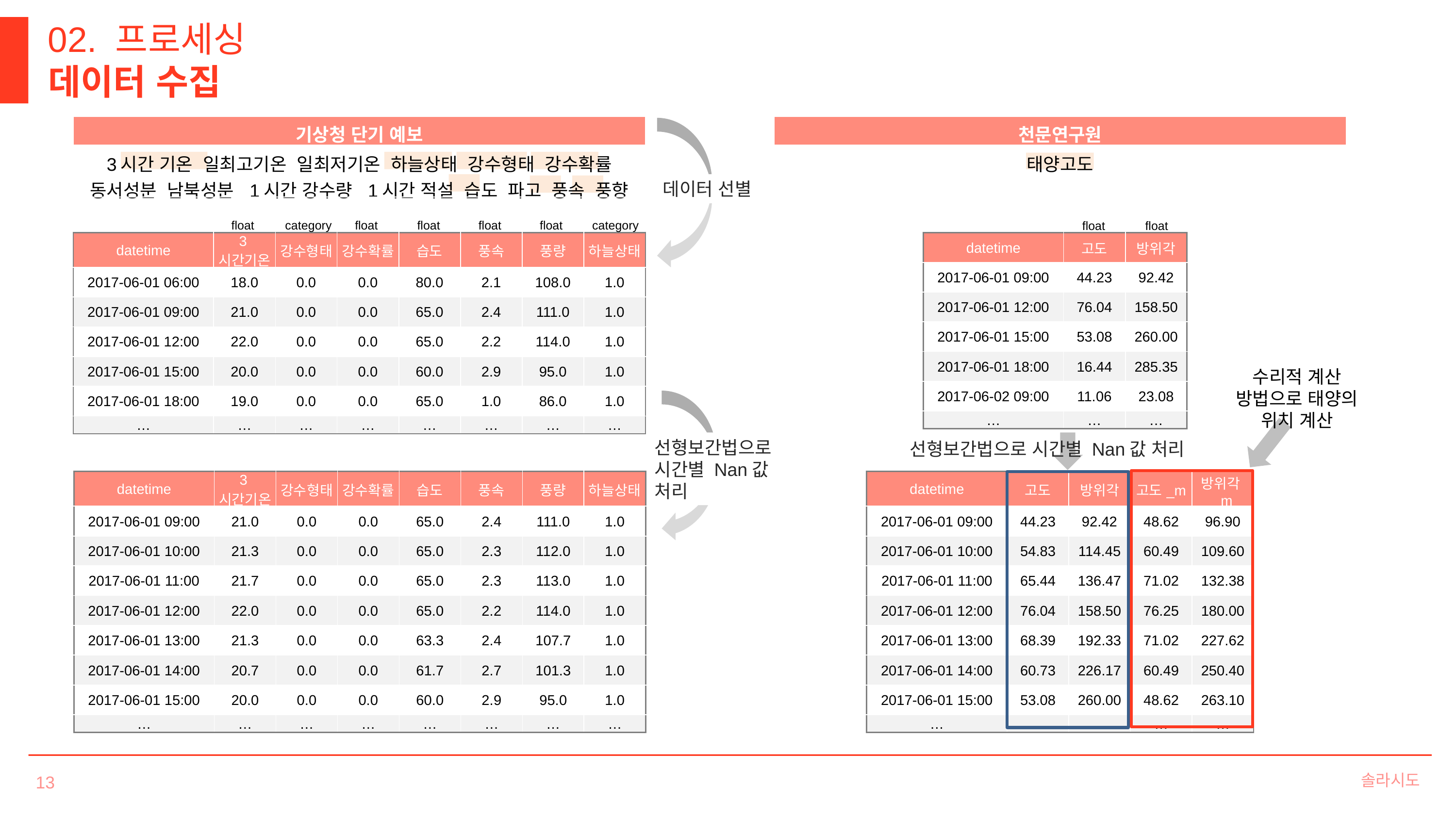

02. 프로세싱
데이터 수집
| 기상청 단기 예보 |
| --- |
| 3시간 기온 일최고기온 일최저기온 하늘상태 강수형태 강수확률 동서성분 남북성분 1시간 강수량 1시간 적설 습도 파고 풍속 풍향 |
| 천문연구원 |
| --- |
| 태양고도 |

데이터 선별

category
float
category
float
float
float
float
float
float
| datetime | 3시간기온 | 강수형태 | 강수확률 | 습도 | 풍속 | 풍량 | 하늘상태 |
| --- | --- | --- | --- | --- | --- | --- | --- |
| 2017-06-01 06:00 | 18.0 | 0.0 | 0.0 | 80.0 | 2.1 | 108.0 | 1.0 |
| 2017-06-01 09:00 | 21.0 | 0.0 | 0.0 | 65.0 | 2.4 | 111.0 | 1.0 |
| 2017-06-01 12:00 | 22.0 | 0.0 | 0.0 | 65.0 | 2.2 | 114.0 | 1.0 |
| 2017-06-01 15:00 | 20.0 | 0.0 | 0.0 | 60.0 | 2.9 | 95.0 | 1.0 |
| 2017-06-01 18:00 | 19.0 | 0.0 | 0.0 | 65.0 | 1.0 | 86.0 | 1.0 |
| … | … | … | … | … | … | … | … |
| datetime | 고도 | 방위각 |
| --- | --- | --- |
| 2017-06-01 09:00 | 44.23 | 92.42 |
| 2017-06-01 12:00 | 76.04 | 158.50 |
| 2017-06-01 15:00 | 53.08 | 260.00 |
| 2017-06-01 18:00 | 16.44 | 285.35 |
| 2017-06-02 09:00 | 11.06 | 23.08 |
| … | … | … |
수리적 계산 방법으로 태양의 위치 계산

선형보간법으로
시간별 Nan값 처리

선형보간법으로 시간별 Nan값 처리

| datetime | 고도 | 방위각 | 고도\_m | 방위각\_m |
| --- | --- | --- | --- | --- |
| 2017-06-01 09:00 | 44.23 | 92.42 | 48.62 | 96.90 |
| 2017-06-01 10:00 | 54.83 | 114.45 | 60.49 | 109.60 |
| 2017-06-01 11:00 | 65.44 | 136.47 | 71.02 | 132.38 |
| 2017-06-01 12:00 | 76.04 | 158.50 | 76.25 | 180.00 |
| 2017-06-01 13:00 | 68.39 | 192.33 | 71.02 | 227.62 |
| 2017-06-01 14:00 | 60.73 | 226.17 | 60.49 | 250.40 |
| 2017-06-01 15:00 | 53.08 | 260.00 | 48.62 | 263.10 |
| … | … | … | … | … |

| datetime | 3시간기온 | 강수형태 | 강수확률 | 습도 | 풍속 | 풍량 | 하늘상태 |
| --- | --- | --- | --- | --- | --- | --- | --- |
| 2017-06-01 09:00 | 21.0 | 0.0 | 0.0 | 65.0 | 2.4 | 111.0 | 1.0 |
| 2017-06-01 10:00 | 21.3 | 0.0 | 0.0 | 65.0 | 2.3 | 112.0 | 1.0 |
| 2017-06-01 11:00 | 21.7 | 0.0 | 0.0 | 65.0 | 2.3 | 113.0 | 1.0 |
| 2017-06-01 12:00 | 22.0 | 0.0 | 0.0 | 65.0 | 2.2 | 114.0 | 1.0 |
| 2017-06-01 13:00 | 21.3 | 0.0 | 0.0 | 63.3 | 2.4 | 107.7 | 1.0 |
| 2017-06-01 14:00 | 20.7 | 0.0 | 0.0 | 61.7 | 2.7 | 101.3 | 1.0 |
| 2017-06-01 15:00 | 20.0 | 0.0 | 0.0 | 60.0 | 2.9 | 95.0 | 1.0 |
| … | … | … | … | … | … | … | … |

솔라시도
13